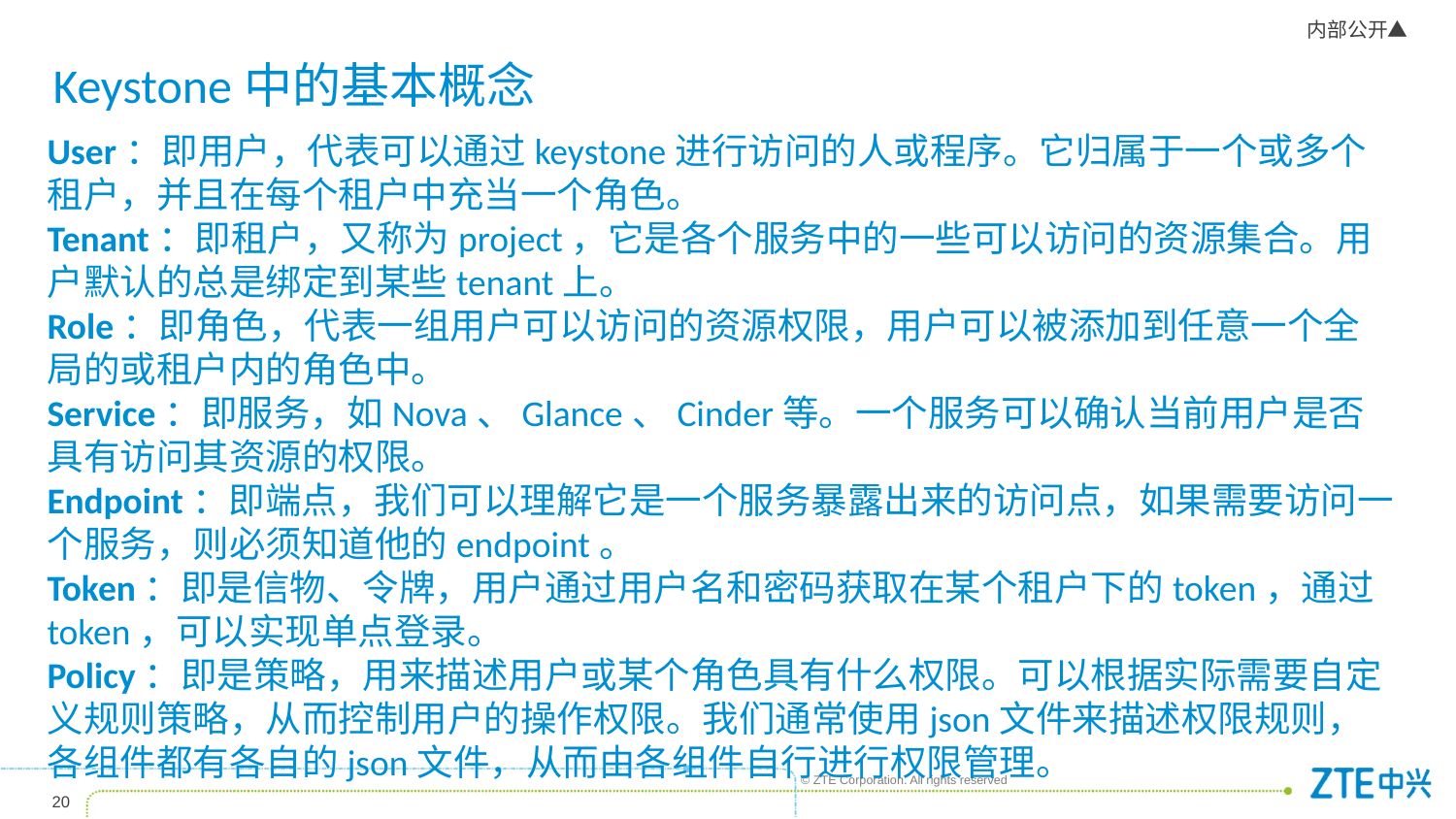

# Keystone中的基本概念
User：即用户，代表可以通过keystone进行访问的人或程序。它归属于一个或多个租户，并且在每个租户中充当一个角色。
Tenant：即租户，又称为project，它是各个服务中的一些可以访问的资源集合。用户默认的总是绑定到某些tenant上。
Role：即角色，代表一组用户可以访问的资源权限，用户可以被添加到任意一个全局的或租户内的角色中。
Service：即服务，如Nova、Glance、Cinder等。一个服务可以确认当前用户是否具有访问其资源的权限。
Endpoint：即端点，我们可以理解它是一个服务暴露出来的访问点，如果需要访问一个服务，则必须知道他的endpoint。
Token：即是信物、令牌，用户通过用户名和密码获取在某个租户下的token，通过token，可以实现单点登录。
Policy：即是策略，用来描述用户或某个角色具有什么权限。可以根据实际需要自定义规则策略，从而控制用户的操作权限。我们通常使用json文件来描述权限规则，各组件都有各自的json文件，从而由各组件自行进行权限管理。